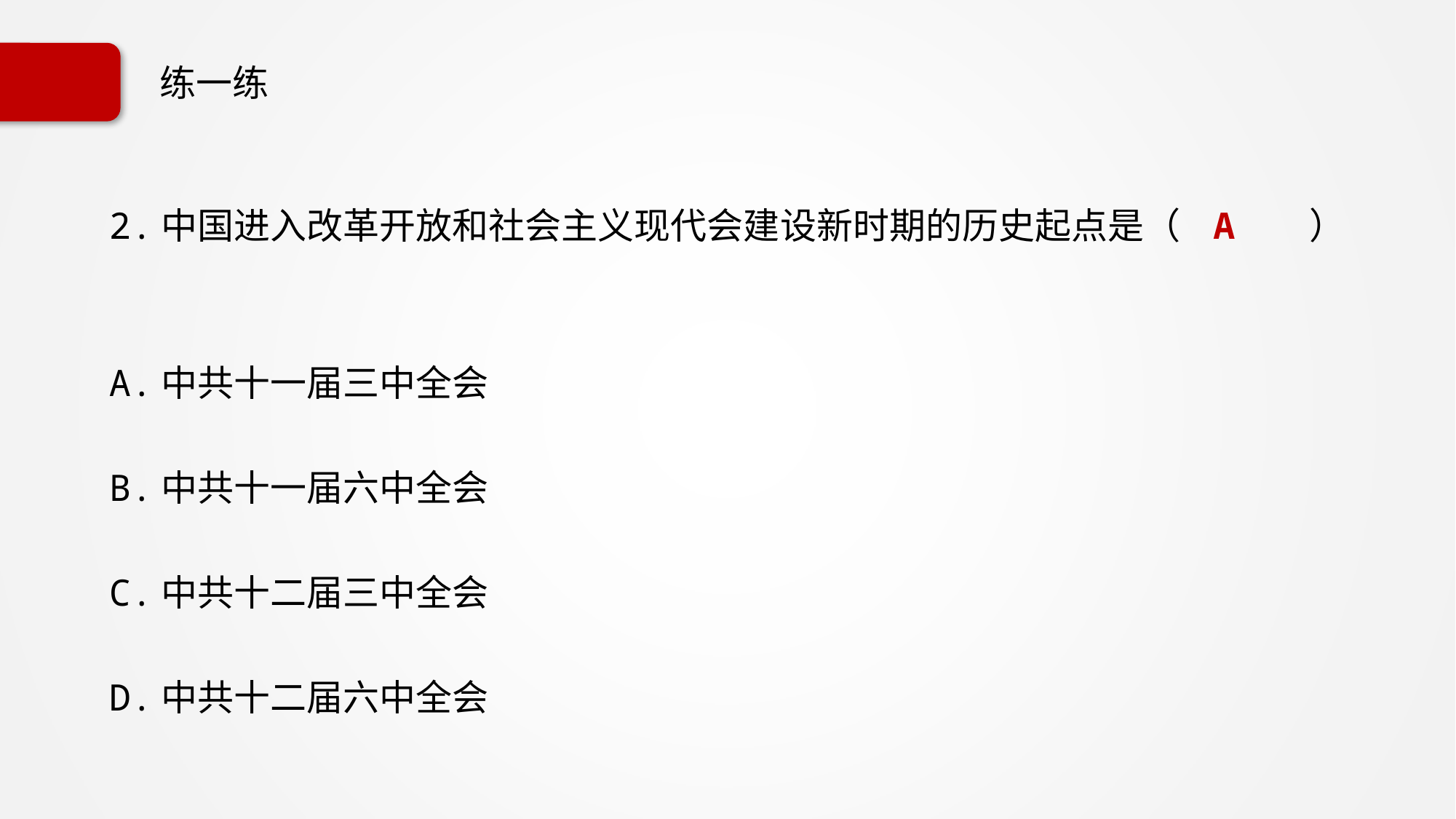

# 练一练
2.中国进入改革开放和社会主义现代会建设新时期的历史起点是（   A   ）

A.中共十一届三中全会

B.中共十一届六中全会

C.中共十二届三中全会

D.中共十二届六中全会